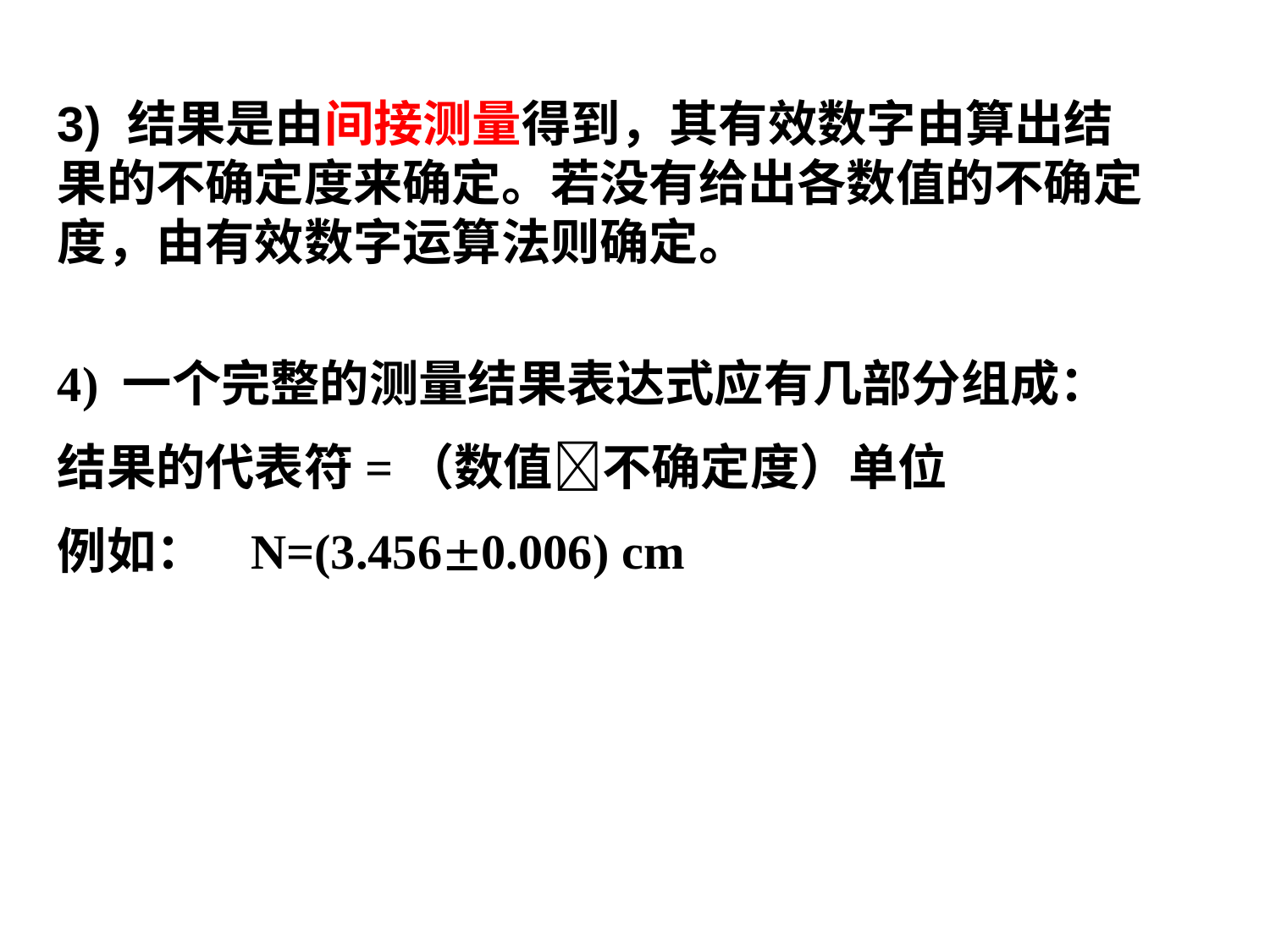

3) 结果是由间接测量得到，其有效数字由算出结果的不确定度来确定。若没有给出各数值的不确定度，由有效数字运算法则确定。
4) 一个完整的测量结果表达式应有几部分组成：
结果的代表符=（数值±不确定度）单位
例如：   N=(3.456±0.006) cm